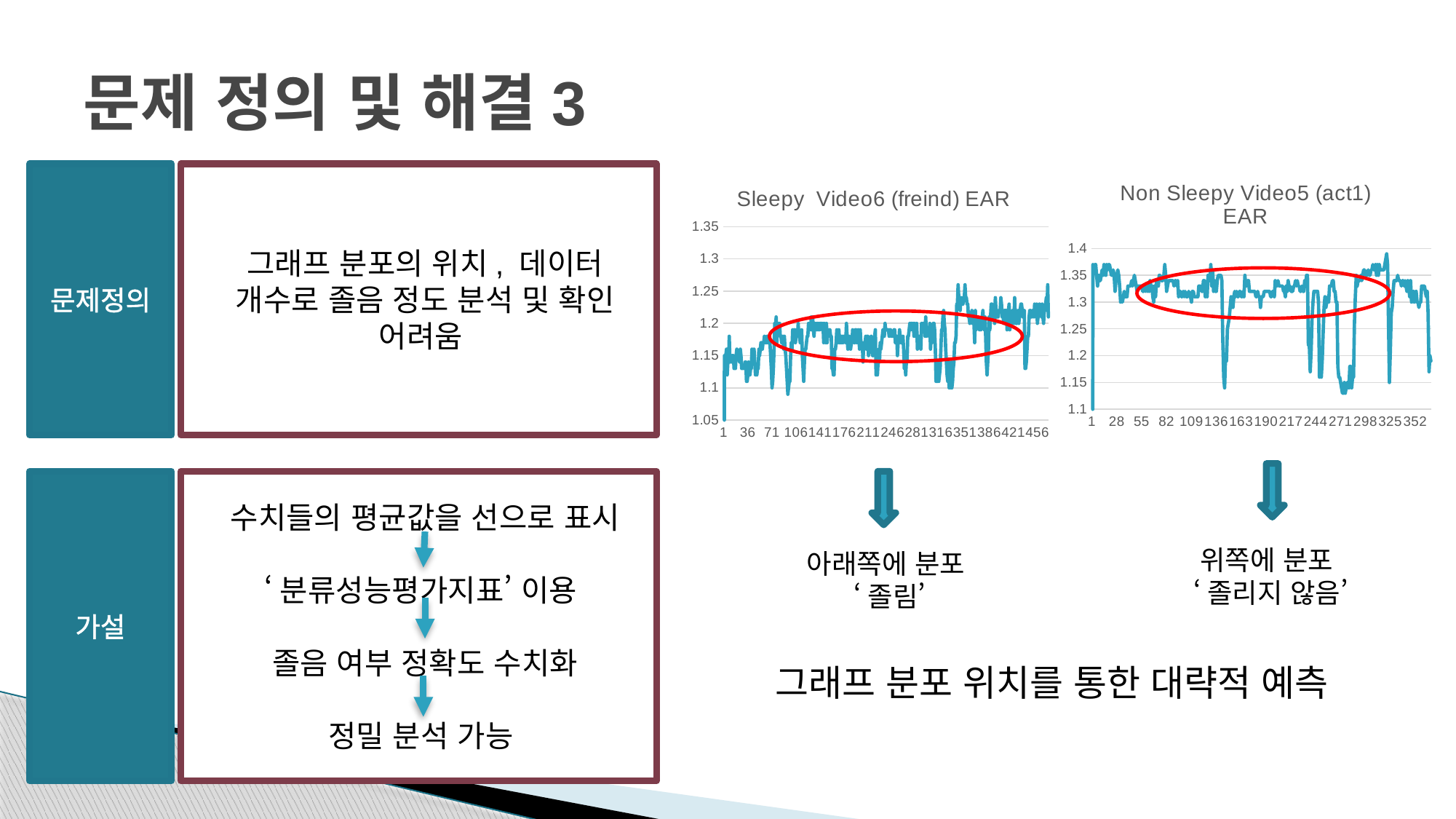

# 문제 정의 및 해결3

### Chart: Non Sleepy Video5 (act1) EAR

| Category | Column1 |
|---|---|
문제정의
그래프 분포의 위치, 데이터 개수로 졸음 정도 분석 및 확인 어려움

### Chart: Sleepy  Video6 (freind) EAR

| Category | Column1 |
|---|---|

가설
수치들의 평균값을 선으로 표시

‘분류성능평가지표’ 이용

졸음 여부 정확도 수치화

정밀 분석 가능

위쪽에 분포
‘졸리지 않음’
아래쪽에 분포
‘졸림’
그래프 분포 위치를 통한 대략적 예측